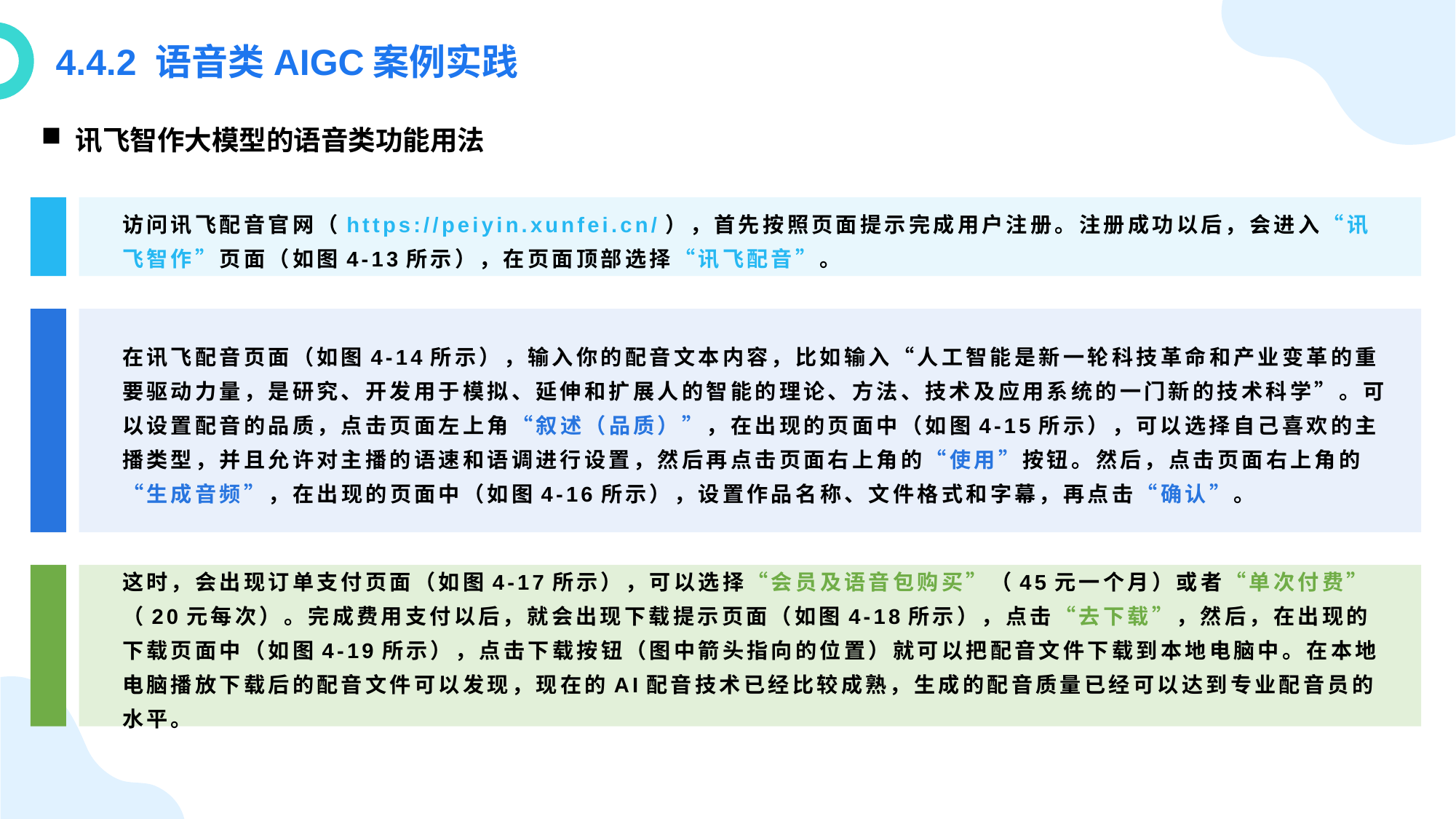

4.4.2 语音类AIGC案例实践

讯飞智作大模型的语音类功能用法

访问讯飞配音官网（https://peiyin.xunfei.cn/），首先按照页面提示完成用户注册。注册成功以后，会进入“讯飞智作”页面（如图4-13所示），在页面顶部选择“讯飞配音”。

在讯飞配音页面（如图4-14所示），输入你的配音文本内容，比如输入“人工智能是新一轮科技革命和产业变革的重要驱动力量，是研究、开发用于模拟、延伸和扩展人的智能的理论、方法、技术及应用系统的一门新的技术科学”。可以设置配音的品质，点击页面左上角“叙述（品质）”，在出现的页面中（如图4-15所示），可以选择自己喜欢的主播类型，并且允许对主播的语速和语调进行设置，然后再点击页面右上角的“使用”按钮。然后，点击页面右上角的“生成音频”，在出现的页面中（如图4-16所示），设置作品名称、文件格式和字幕，再点击“确认”。

这时，会出现订单支付页面（如图4-17所示），可以选择“会员及语音包购买”（45元一个月）或者“单次付费”（20元每次）。完成费用支付以后，就会出现下载提示页面（如图4-18所示），点击“去下载”，然后，在出现的下载页面中（如图4-19所示），点击下载按钮（图中箭头指向的位置）就可以把配音文件下载到本地电脑中。在本地电脑播放下载后的配音文件可以发现，现在的AI配音技术已经比较成熟，生成的配音质量已经可以达到专业配音员的水平。